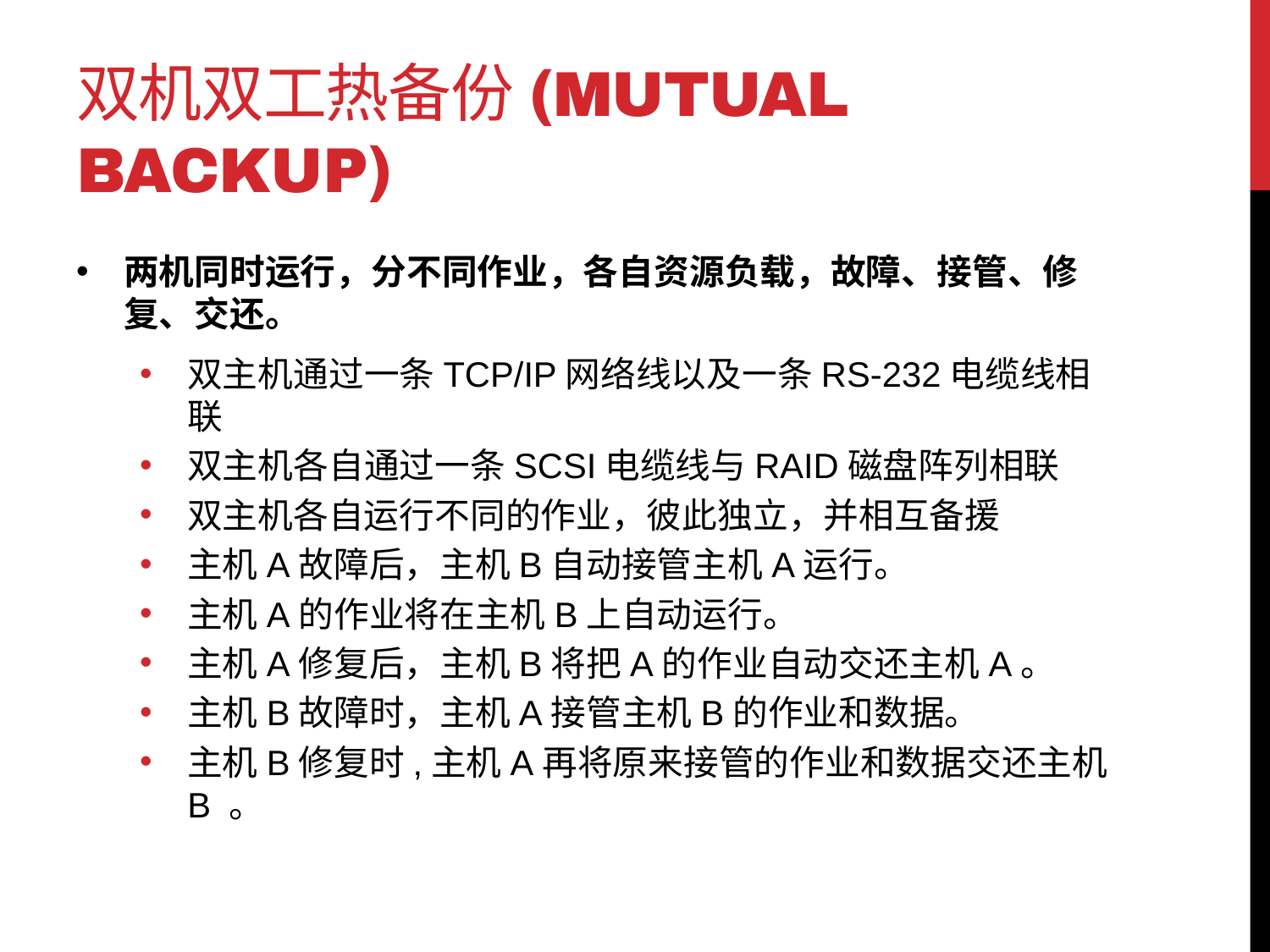

# 双机双工热备份(Mutual Backup)
两机同时运行，分不同作业，各自资源负载，故障、接管、修复、交还。
双主机通过一条TCP/IP网络线以及一条RS-232电缆线相联
双主机各自通过一条SCSI电缆线与RAID磁盘阵列相联
双主机各自运行不同的作业，彼此独立，并相互备援
主机A故障后，主机B自动接管主机A运行。
主机A的作业将在主机B上自动运行。
主机A修复后，主机B将把A的作业自动交还主机A。
主机B故障时，主机A接管主机B的作业和数据。
主机B修复时,主机A再将原来接管的作业和数据交还主机B 。